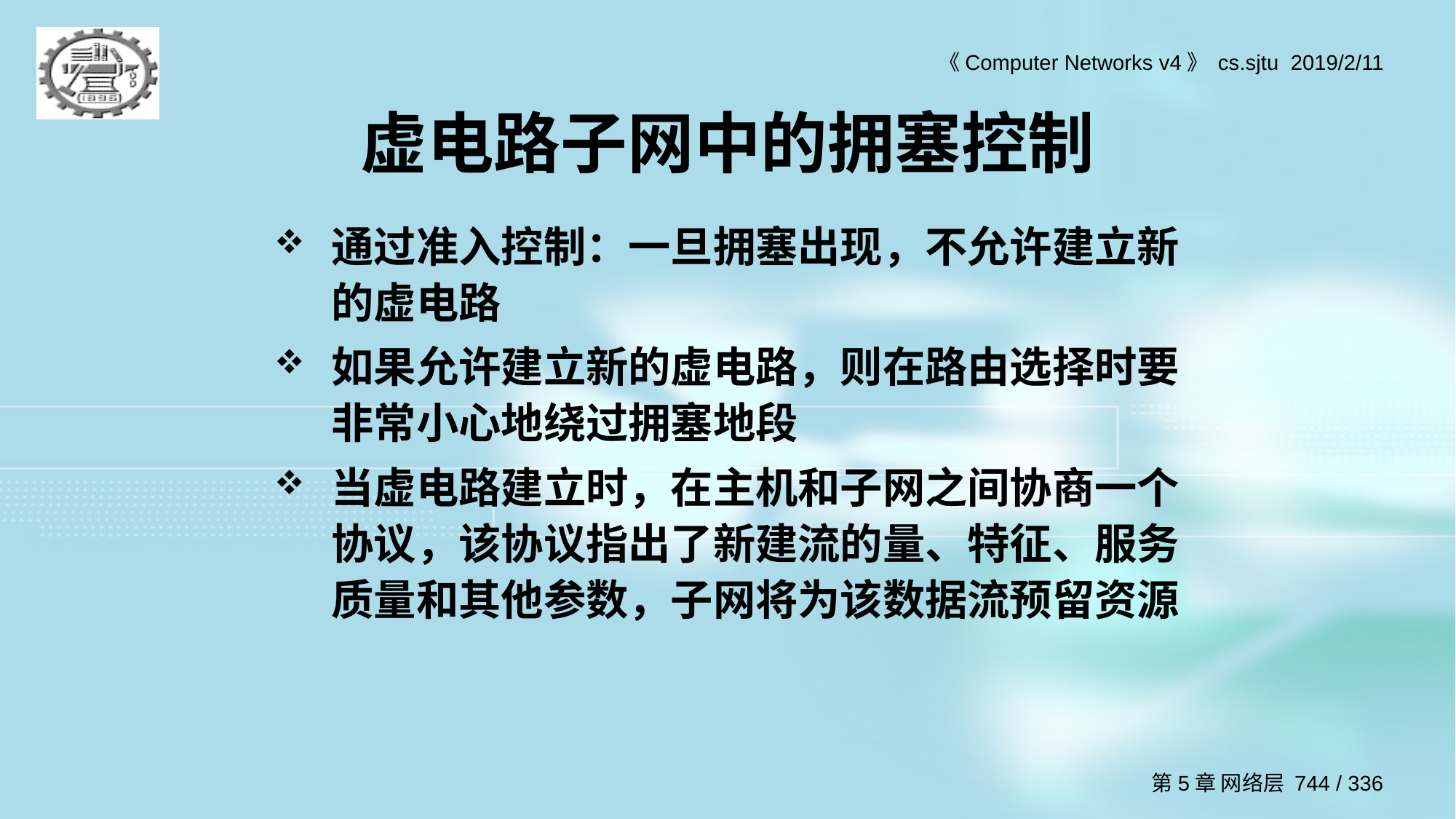

# 虚电路子网中的拥塞控制
通过准入控制：一旦拥塞出现，不允许建立新的虚电路
如果允许建立新的虚电路，则在路由选择时要非常小心地绕过拥塞地段
当虚电路建立时，在主机和子网之间协商一个协议，该协议指出了新建流的量、特征、服务质量和其他参数，子网将为该数据流预留资源